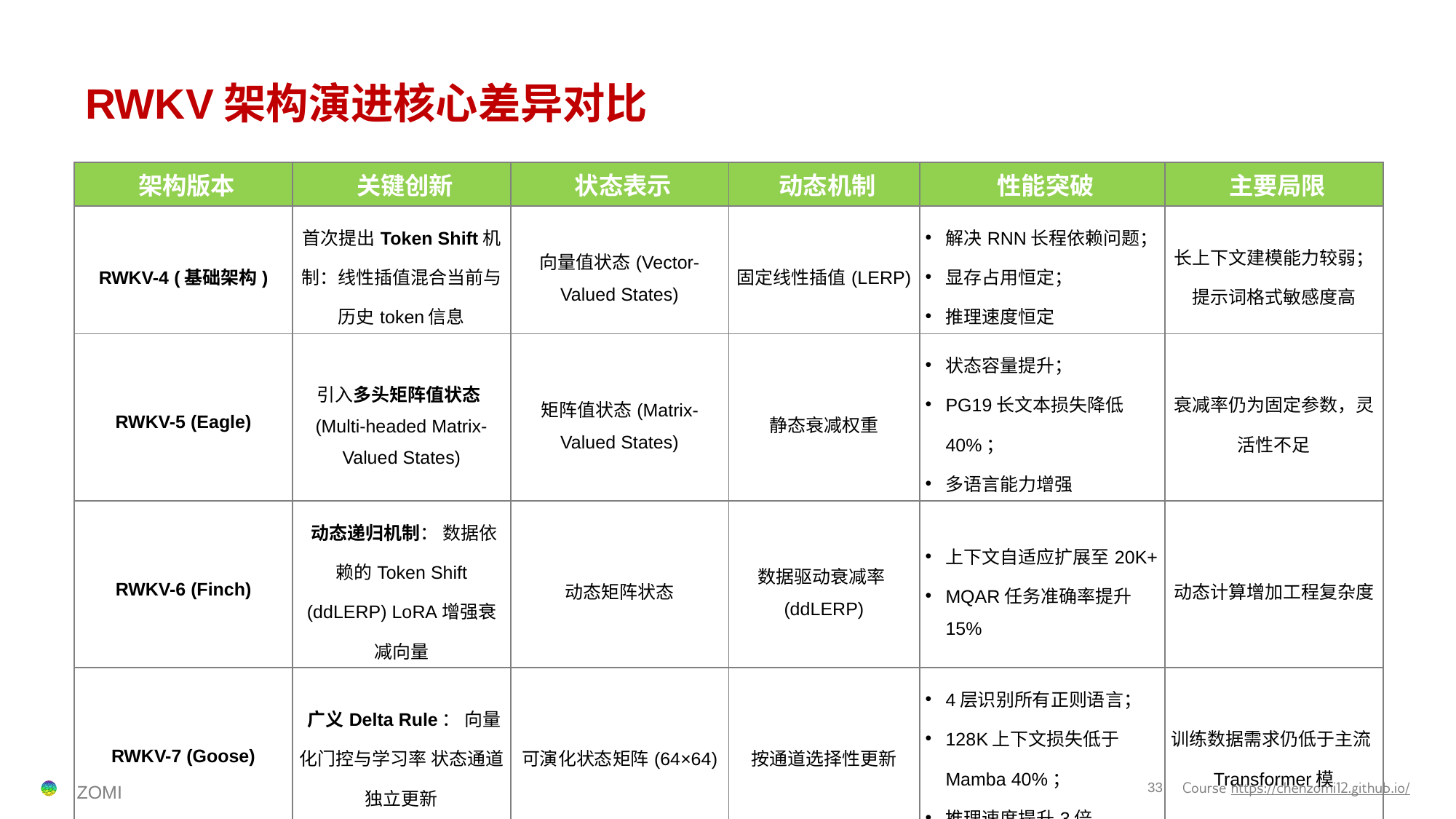

# ​​RWKV架构演进核心差异对比​
| ​​架构版本​​ | ​​关键创新​​ | ​​状态表示​​ | ​​动态机制​​ | ​​性能突破​​ | ​​主要局限​​ |
| --- | --- | --- | --- | --- | --- |
| ​​RWKV-4​​ (基础架构) | 首次提出​​Token Shift​​机制：线性插值混合当前与历史token信息 | 向量值状态(Vector-Valued States) | 固定线性插值(LERP) | 解决RNN长程依赖问题； 显存占用恒定； 推理速度恒定 | 长上下文建模能力较弱； 提示词格式敏感度高 |
| ​​RWKV-5 (Eagle)​​ | 引入​​多头矩阵值状态​​(Multi-headed Matrix-Valued States) | 矩阵值状态(Matrix-Valued States) | 静态衰减权重 | 状态容量提升； PG19长文本损失降低40%； 多语言能力增强 | 衰减率仍为固定参数，灵活性不足 |
| ​​RWKV-6 (Finch)​​ | ​​动态递归机制​​： 数据依赖的Token Shift (ddLERP) LoRA增强衰减向量 | 动态矩阵状态 | 数据驱动衰减率(ddLERP) | 上下文自适应扩展至20K+ MQAR任务准确率提升15% | 动态计算增加工程复杂度 |
| ​​RWKV-7 (Goose)​​ | ​​广义Delta Rule​​： 向量化门控与学习率 状态通道独立更新 | 可演化状态矩阵(64×64) | 按通道选择性更新 | 4层识别所有正则语言； 128K上下文损失低于Mamba 40%； 推理速度提升3倍 | 训练数据需求仍低于主流Transformer模 |